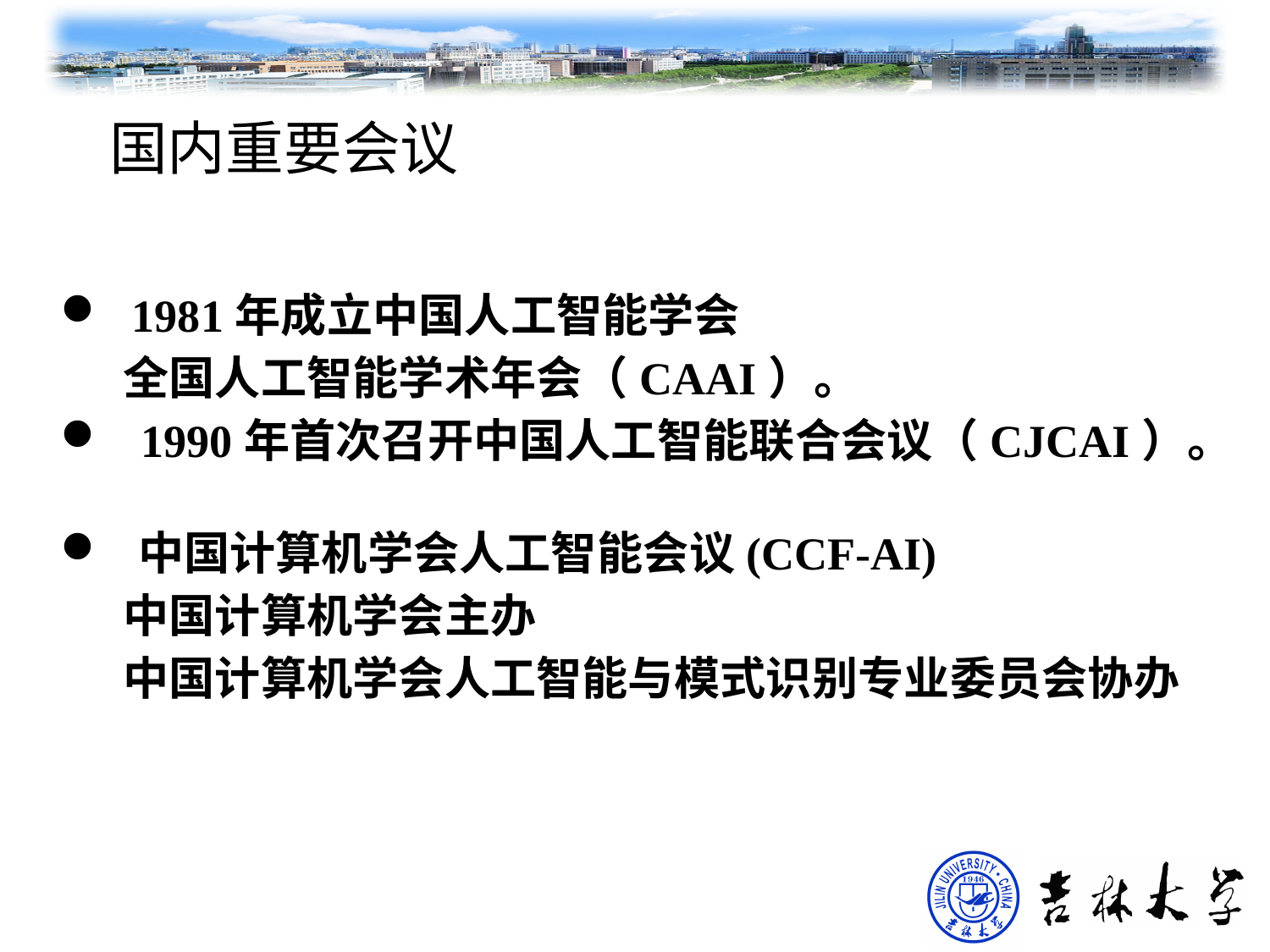

# 国内重要会议
  1981年成立中国人工智能学会
     全国人工智能学术年会（CAAI）。
   1990年首次召开中国人工智能联合会议（CJCAI）。
  中国计算机学会人工智能会议(CCF-AI)
     中国计算机学会主办
     中国计算机学会人工智能与模式识别专业委员会协办